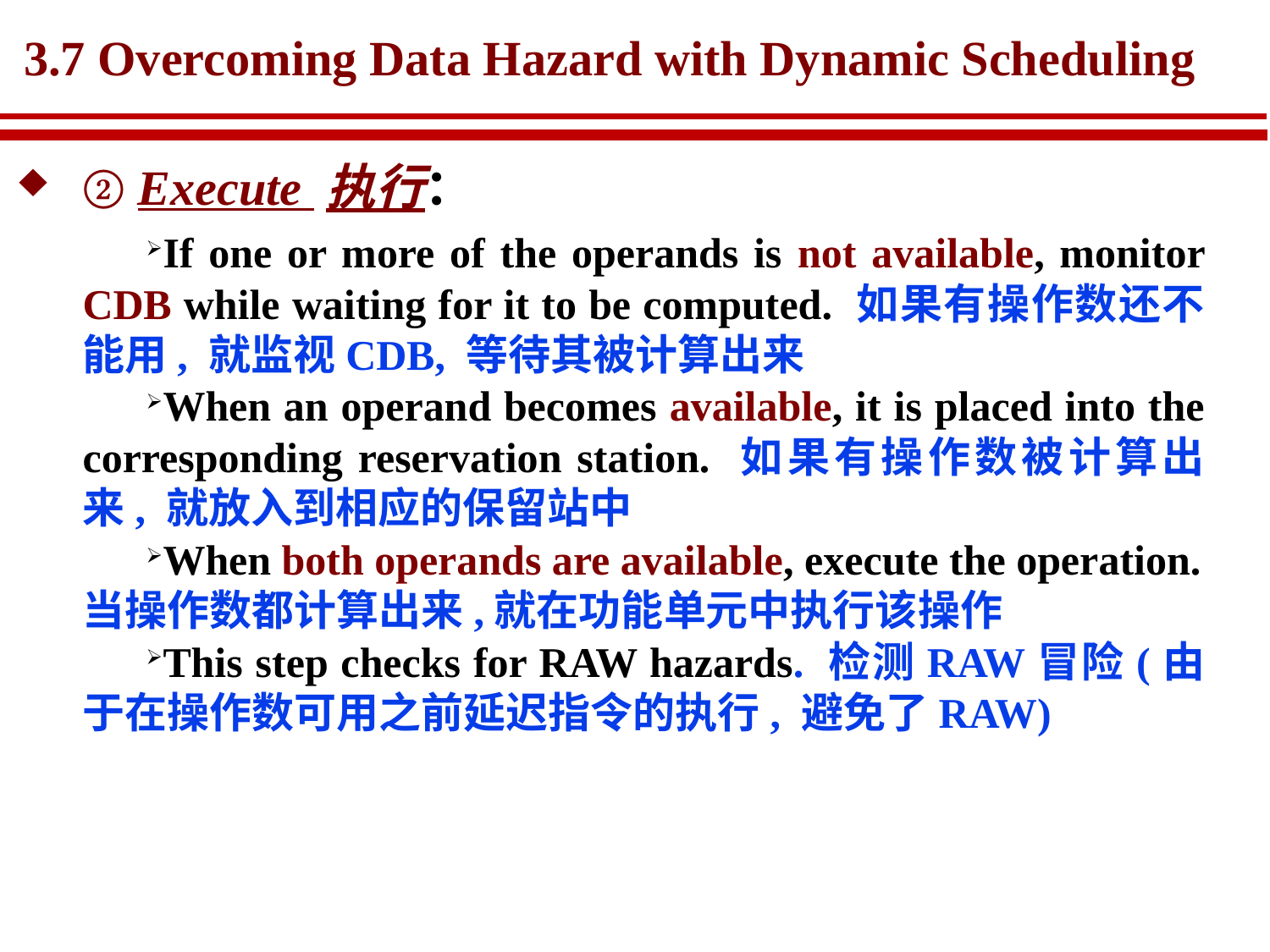

# 3.7 Overcoming Data Hazard with Dynamic Scheduling
② Execute 执行：
If one or more of the operands is not available, monitor CDB while waiting for it to be computed. 如果有操作数还不能用, 就监视CDB, 等待其被计算出来
When an operand becomes available, it is placed into the corresponding reservation station. 如果有操作数被计算出来, 就放入到相应的保留站中
When both operands are available, execute the operation.当操作数都计算出来,就在功能单元中执行该操作
This step checks for RAW hazards. 检测RAW冒险(由于在操作数可用之前延迟指令的执行, 避免了RAW)